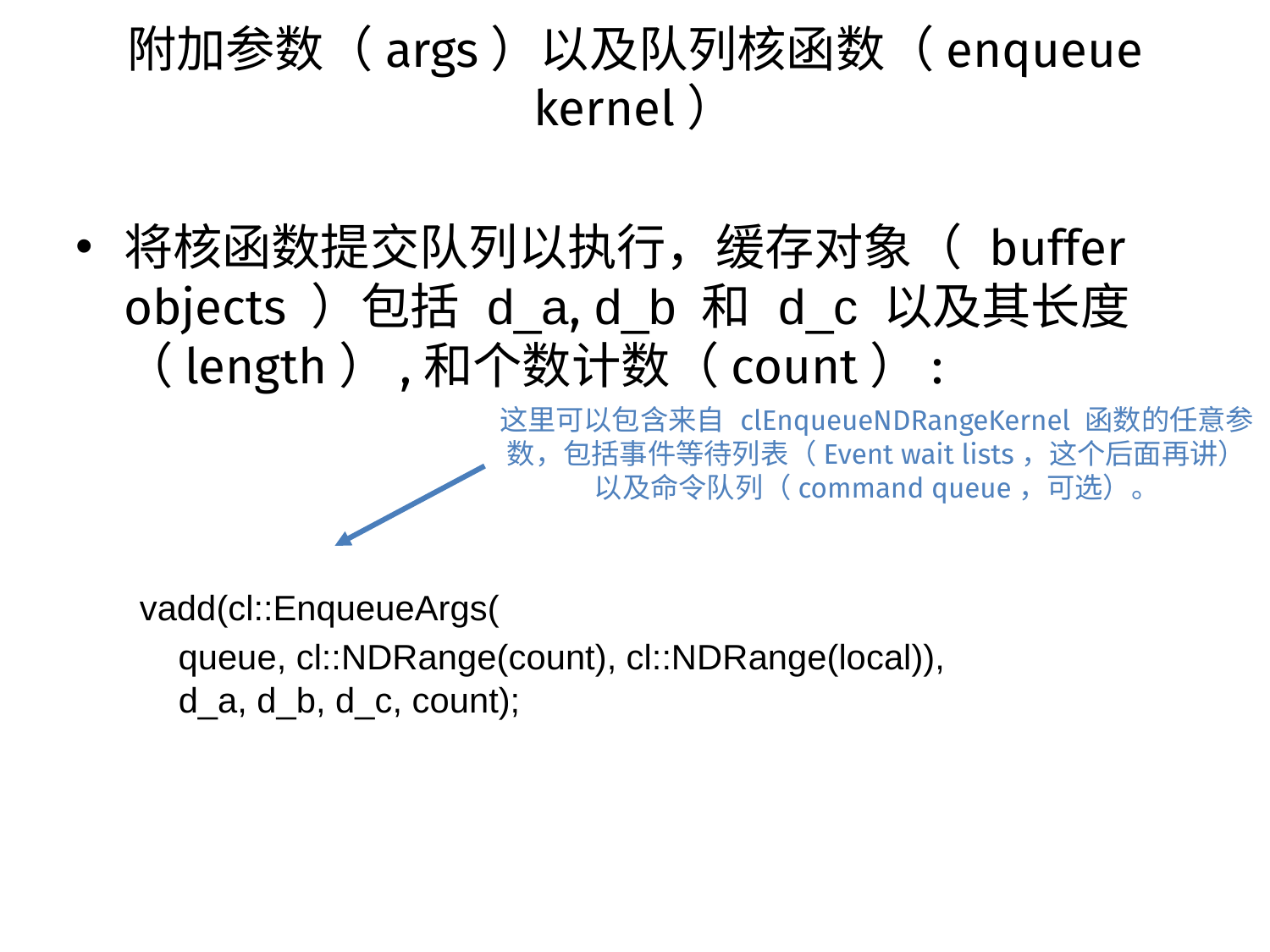

附加参数（args）以及队列核函数（enqueue kernel）

将核函数提交队列以执行，缓存对象（ buffer objects ）包括 d_a, d_b 和 d_c 以及其长度（length）,和个数计数（count）:

vadd(cl::EnqueueArgs(
    queue, cl::NDRange(count), cl::NDRange(local)),
    d_a, d_b, d_c, count);
这里可以包含来自 clEnqueueNDRangeKernel 函数的任意参数，包括事件等待列表（Event wait lists，这个后面再讲）以及命令队列（command queue，可选）。